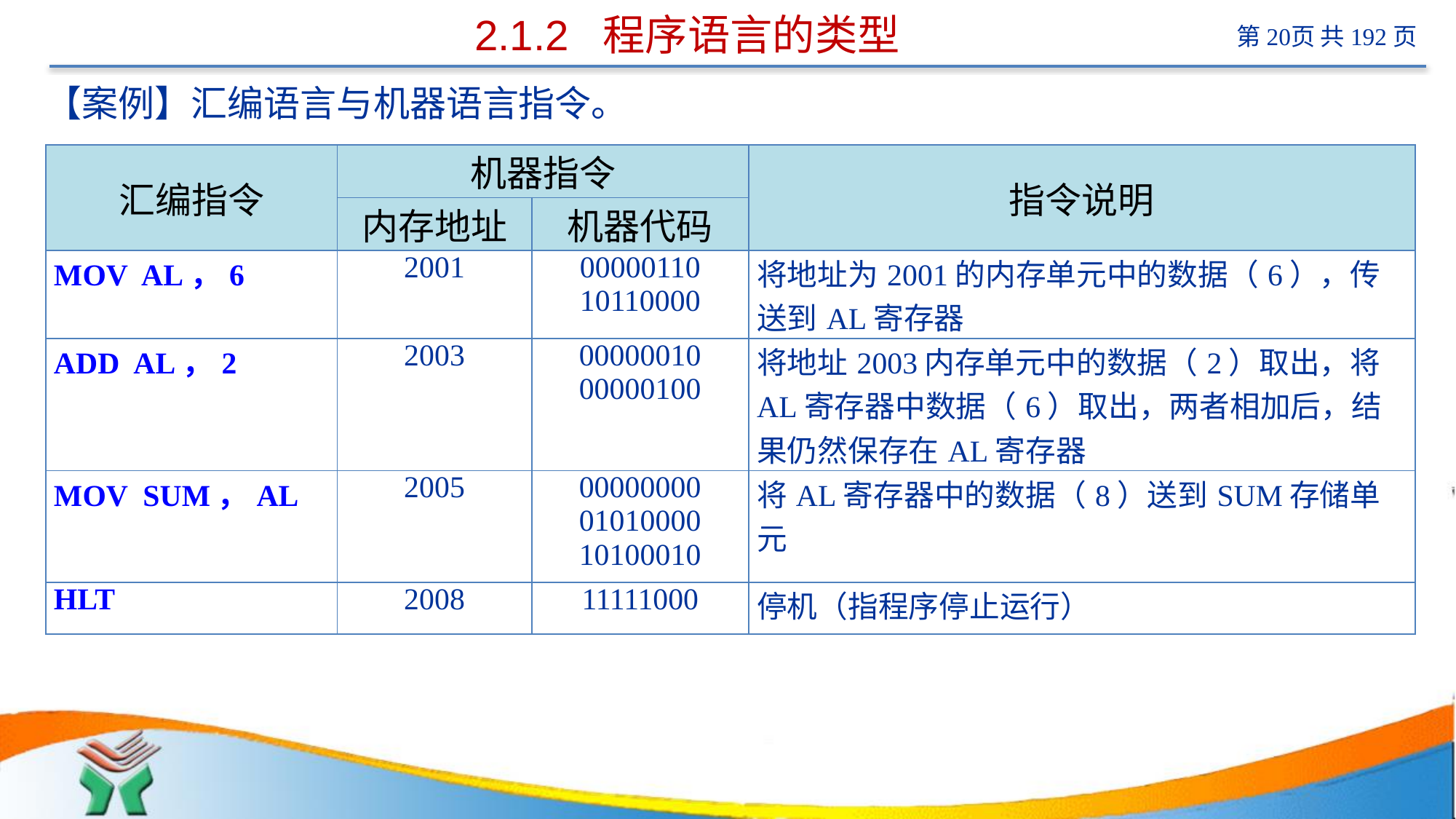

# 2.1.2  程序语言的类型
【案例】汇编语言与机器语言指令。
| 汇编指令 | 机器指令 |  | 指令说明 |
| --- | --- | --- | --- |
|  | 内存地址 | 机器代码 |  |
| MOV AL，6 | 2001 | 00000110 10110000 | 将地址为2001的内存单元中的数据（6），传送到AL寄存器 |
| ADD AL，2 | 2003 | 00000010 00000100 | 将地址2003内存单元中的数据（2）取出，将AL寄存器中数据（6）取出，两者相加后，结果仍然保存在AL寄存器 |
| MOV SUM，AL | 2005 | 00000000 01010000 10100010 | 将AL寄存器中的数据（8）送到SUM存储单元 |
| HLT | 2008 | 11111000 | 停机（指程序停止运行） |